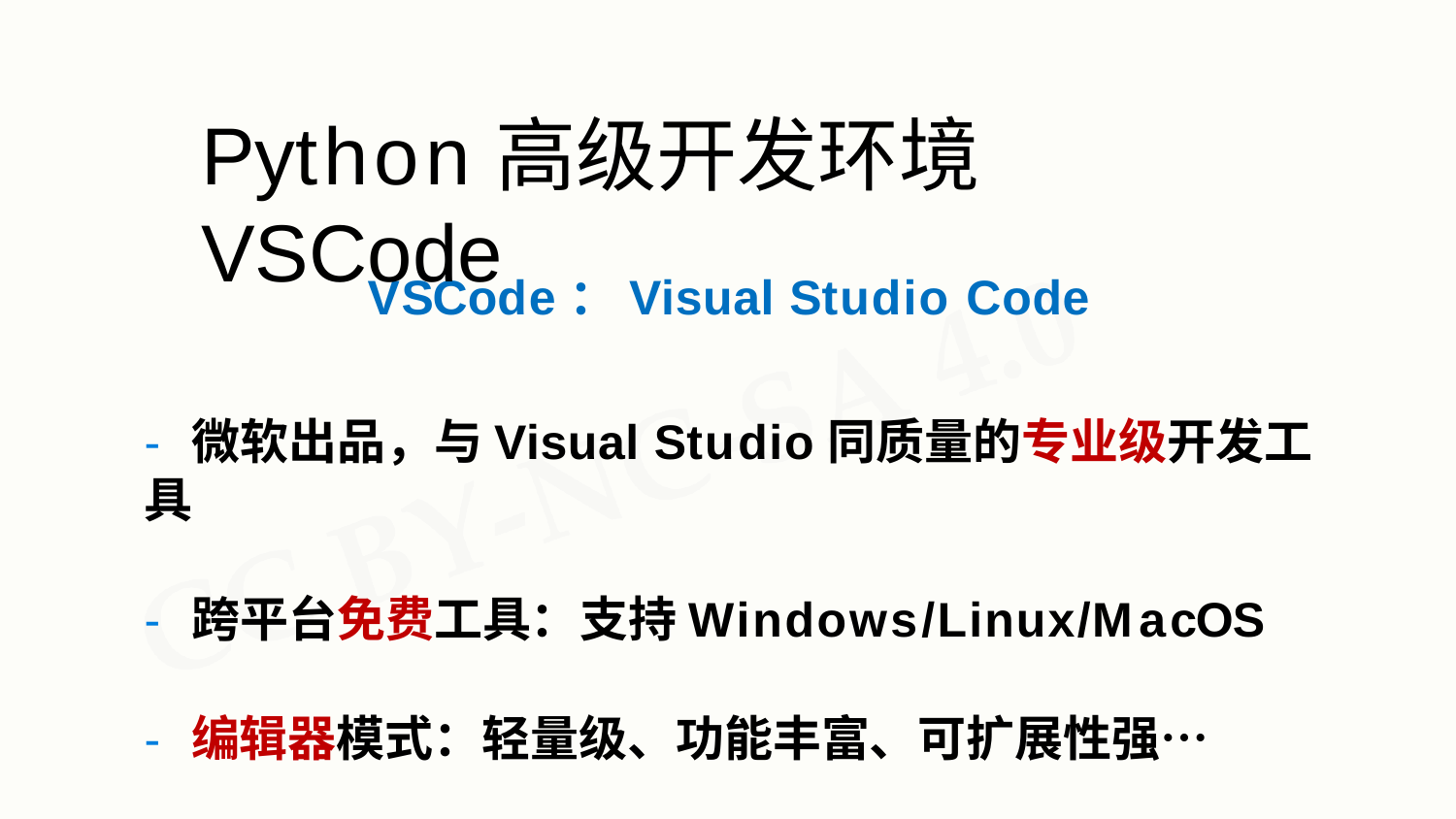

# Python高级开发环境VSCode
VSCode：Visual Studio Code

- 微软出品，与Visual Studio同质量的专业级开发工具

- 跨平台免费工具：支持Windows/Linux/MacOS

- 编辑器模式：轻量级、功能丰富、可扩展性强…